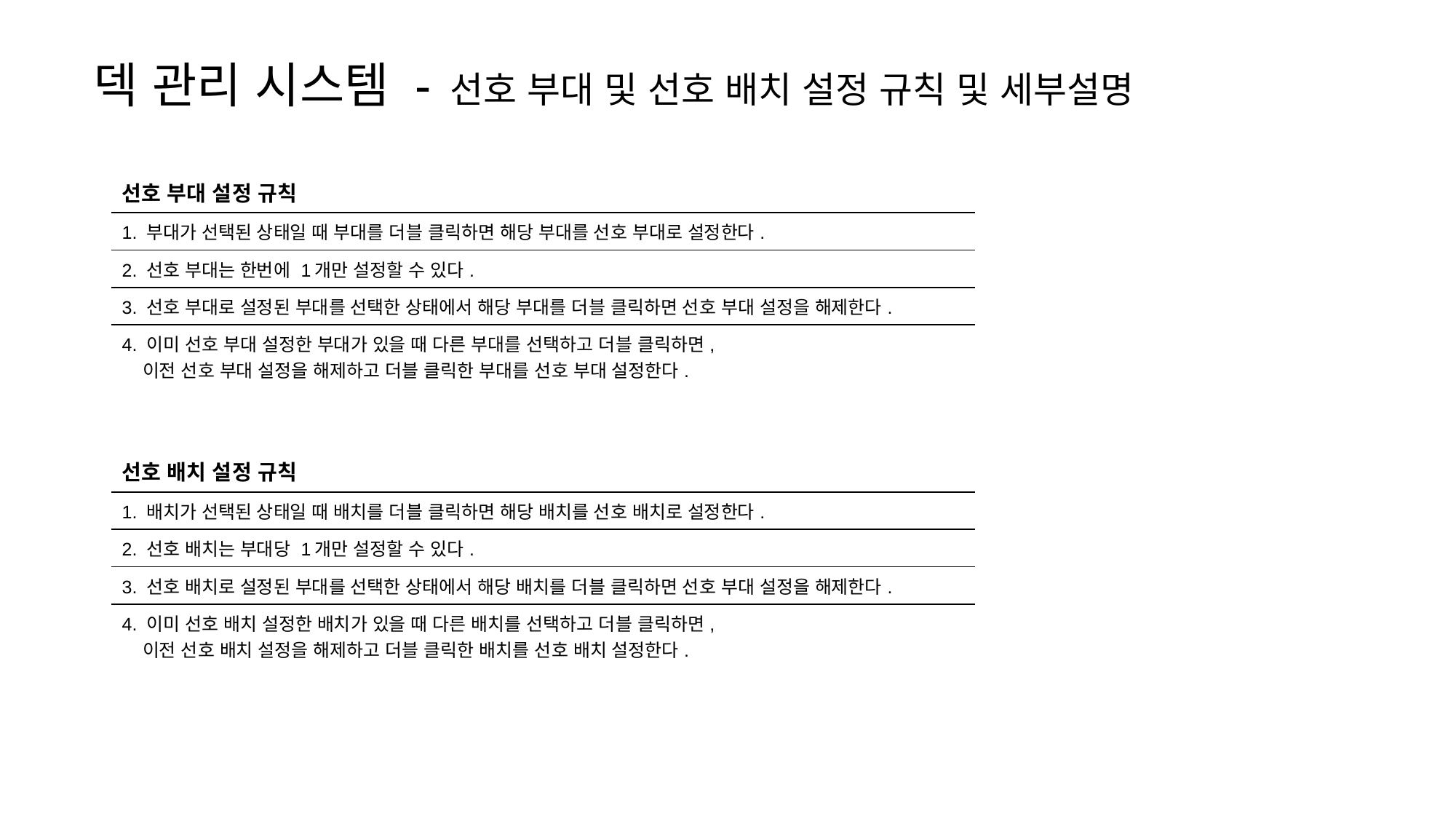

덱 관리 시스템 - 선호 부대 및 선호 배치 설정 규칙 및 세부설명
| 선호 부대 설정 규칙 |
| --- |
| 1. 부대가 선택된 상태일 때 부대를 더블 클릭하면 해당 부대를 선호 부대로 설정한다. |
| 2. 선호 부대는 한번에 1개만 설정할 수 있다. |
| 3. 선호 부대로 설정된 부대를 선택한 상태에서 해당 부대를 더블 클릭하면 선호 부대 설정을 해제한다. |
| 4. 이미 선호 부대 설정한 부대가 있을 때 다른 부대를 선택하고 더블 클릭하면, 이전 선호 부대 설정을 해제하고 더블 클릭한 부대를 선호 부대 설정한다. |
| 선호 배치 설정 규칙 |
| --- |
| 1. 배치가 선택된 상태일 때 배치를 더블 클릭하면 해당 배치를 선호 배치로 설정한다. |
| 2. 선호 배치는 부대당 1개만 설정할 수 있다. |
| 3. 선호 배치로 설정된 부대를 선택한 상태에서 해당 배치를 더블 클릭하면 선호 부대 설정을 해제한다. |
| 4. 이미 선호 배치 설정한 배치가 있을 때 다른 배치를 선택하고 더블 클릭하면, 이전 선호 배치 설정을 해제하고 더블 클릭한 배치를 선호 배치 설정한다. |